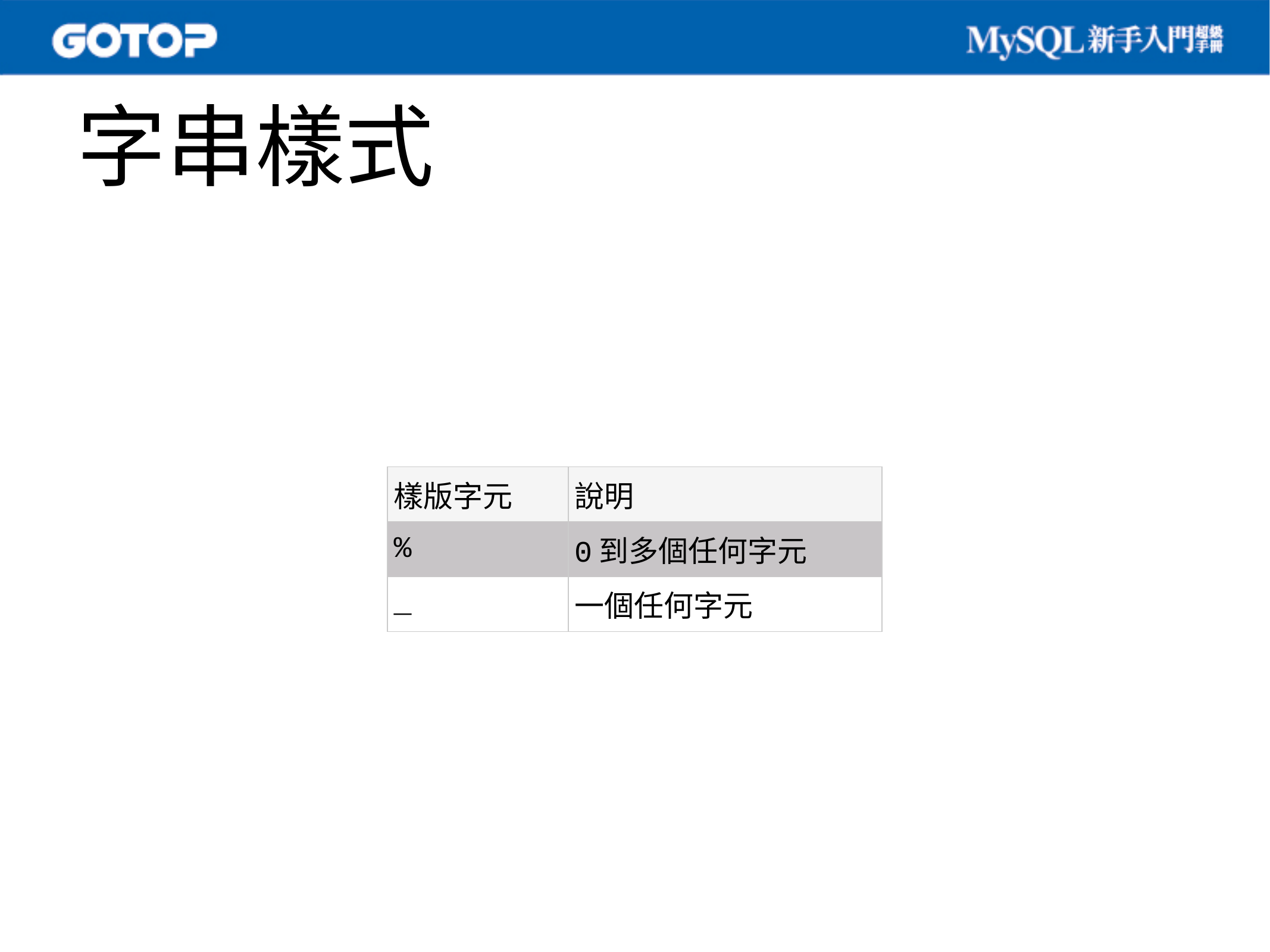

# 字串樣式
| 樣版字元 | 說明 |
| --- | --- |
| % | 0到多個任何字元 |
| \_ | 一個任何字元 |